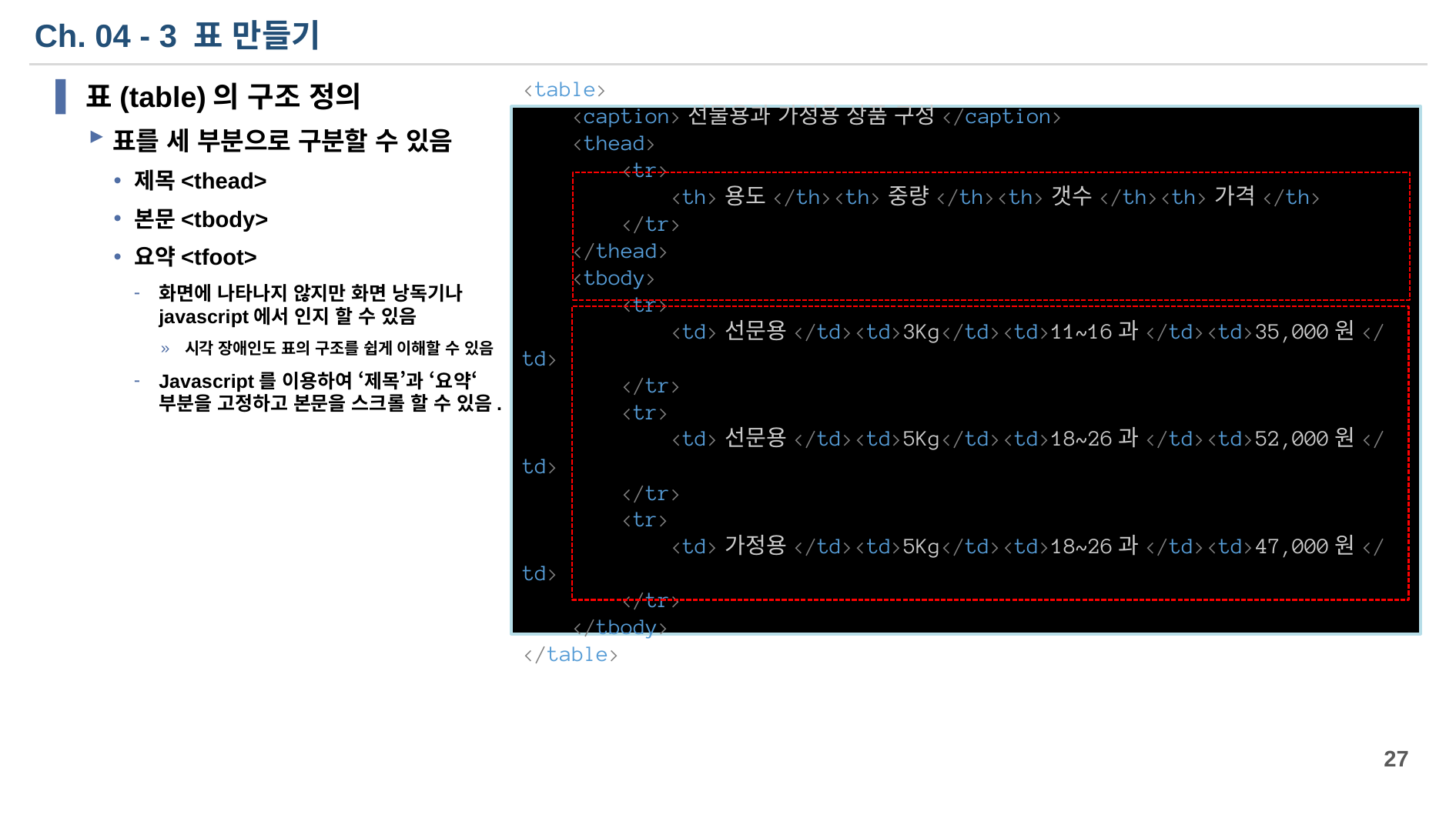

# Ch. 04 - 3 표 만들기
표(table)의 구조 정의
표를 세 부분으로 구분할 수 있음
제목<thead>
본문<tbody>
요약<tfoot>
화면에 나타나지 않지만 화면 낭독기나 javascript에서 인지 할 수 있음
시각 장애인도 표의 구조를 쉽게 이해할 수 있음
Javascript를 이용하여 ‘제목’과 ‘요약‘ 부분을 고정하고 본문을 스크롤 할 수 있음.
<table>
    <caption>선물용과 가정용 상품 구성</caption>
    <thead>
        <tr>
            <th>용도</th><th>중량</th><th>갯수</th><th>가격</th>
        </tr>
    </thead>
    <tbody>
        <tr>
            <td>선문용</td><td>3Kg</td><td>11~16과</td><td>35,000원</td>
        </tr>
        <tr>
            <td>선문용</td><td>5Kg</td><td>18~26과</td><td>52,000원</td>
        </tr>
        <tr>
            <td>가정용</td><td>5Kg</td><td>18~26과</td><td>47,000원</td>
        </tr>
    </tbody>
</table>

27